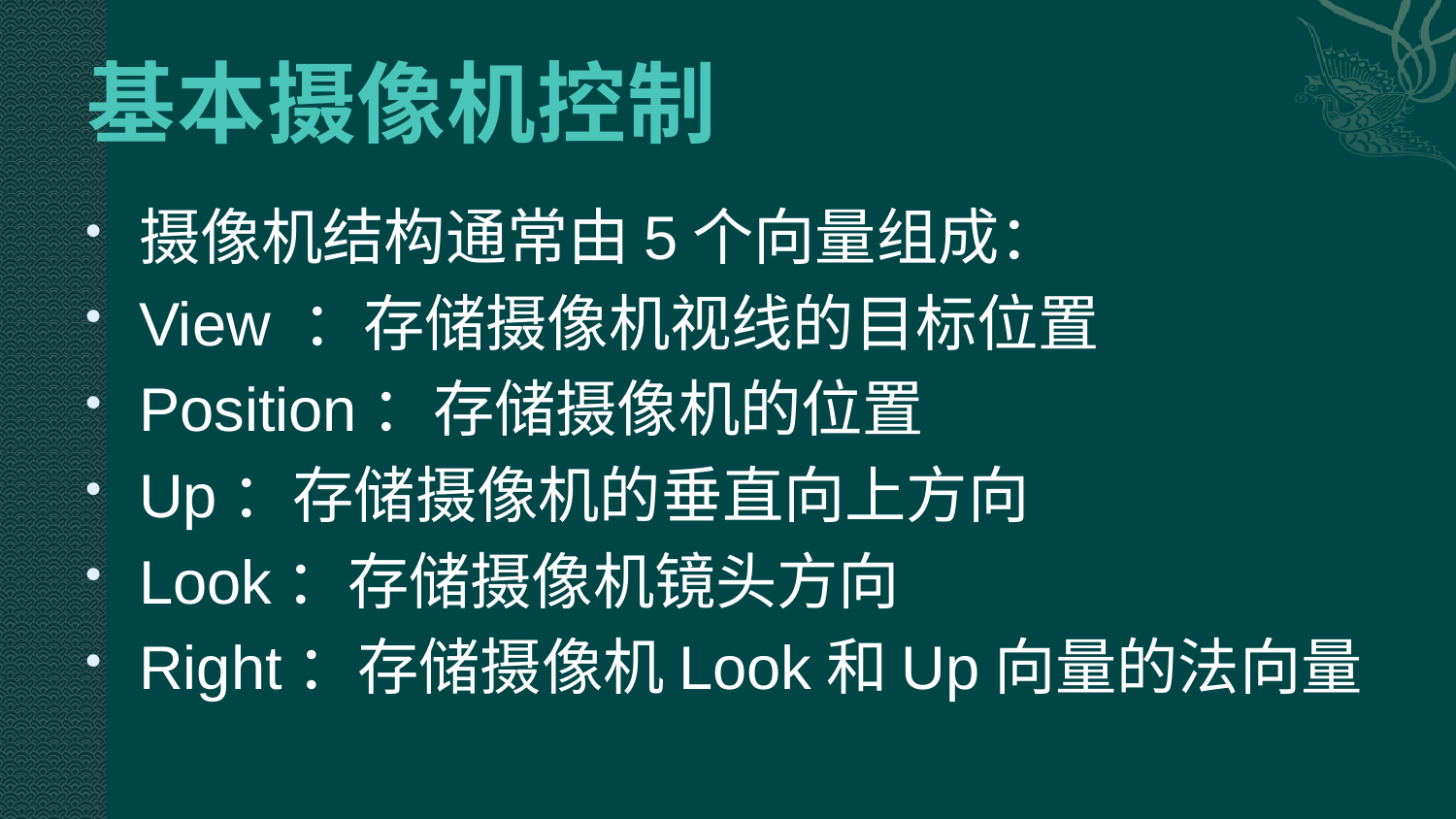

# 基本摄像机控制
摄像机结构通常由5个向量组成：
View ：存储摄像机视线的目标位置
Position：存储摄像机的位置
Up：存储摄像机的垂直向上方向
Look：存储摄像机镜头方向
Right：存储摄像机Look和Up向量的法向量